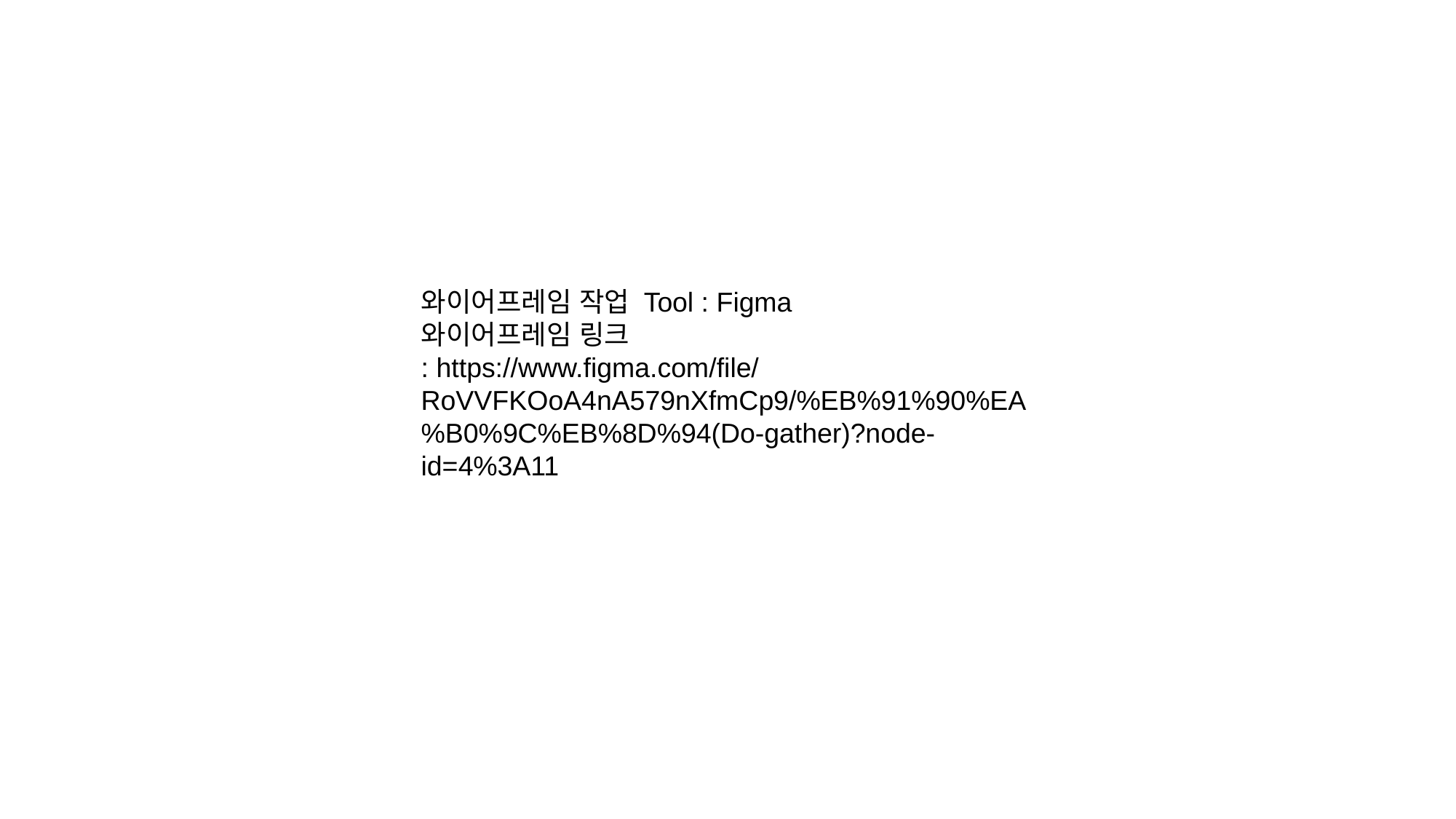

와이어프레임 작업 Tool : Figma
와이어프레임 링크
: https://www.figma.com/file/RoVVFKOoA4nA579nXfmCp9/%EB%91%90%EA%B0%9C%EB%8D%94(Do-gather)?node-id=4%3A11